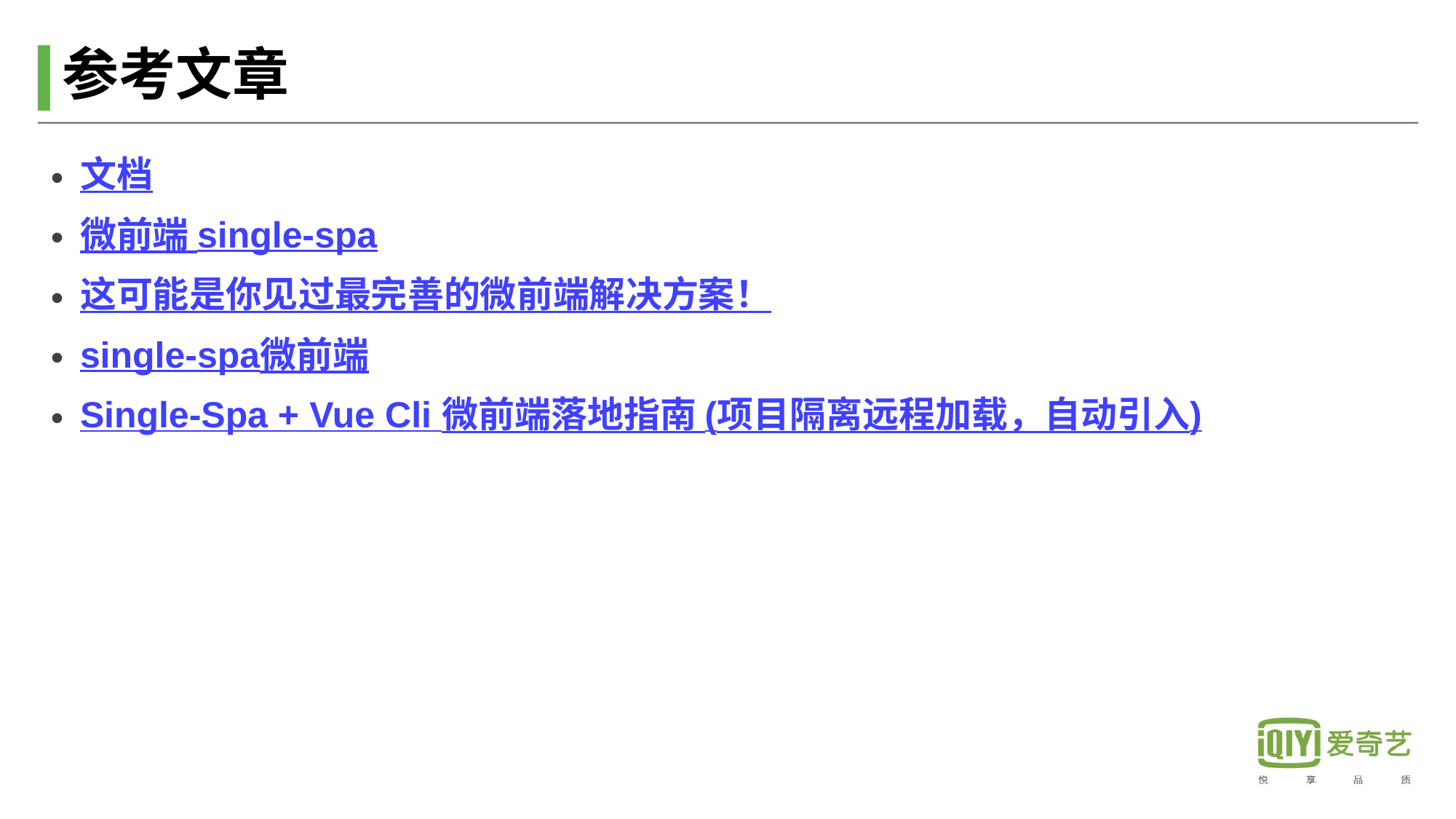

# 参考文章
文档
微前端 single-spa
这可能是你见过最完善的微前端解决方案！
single-spa微前端
Single-Spa + Vue Cli 微前端落地指南 (项目隔离远程加载，自动引入)